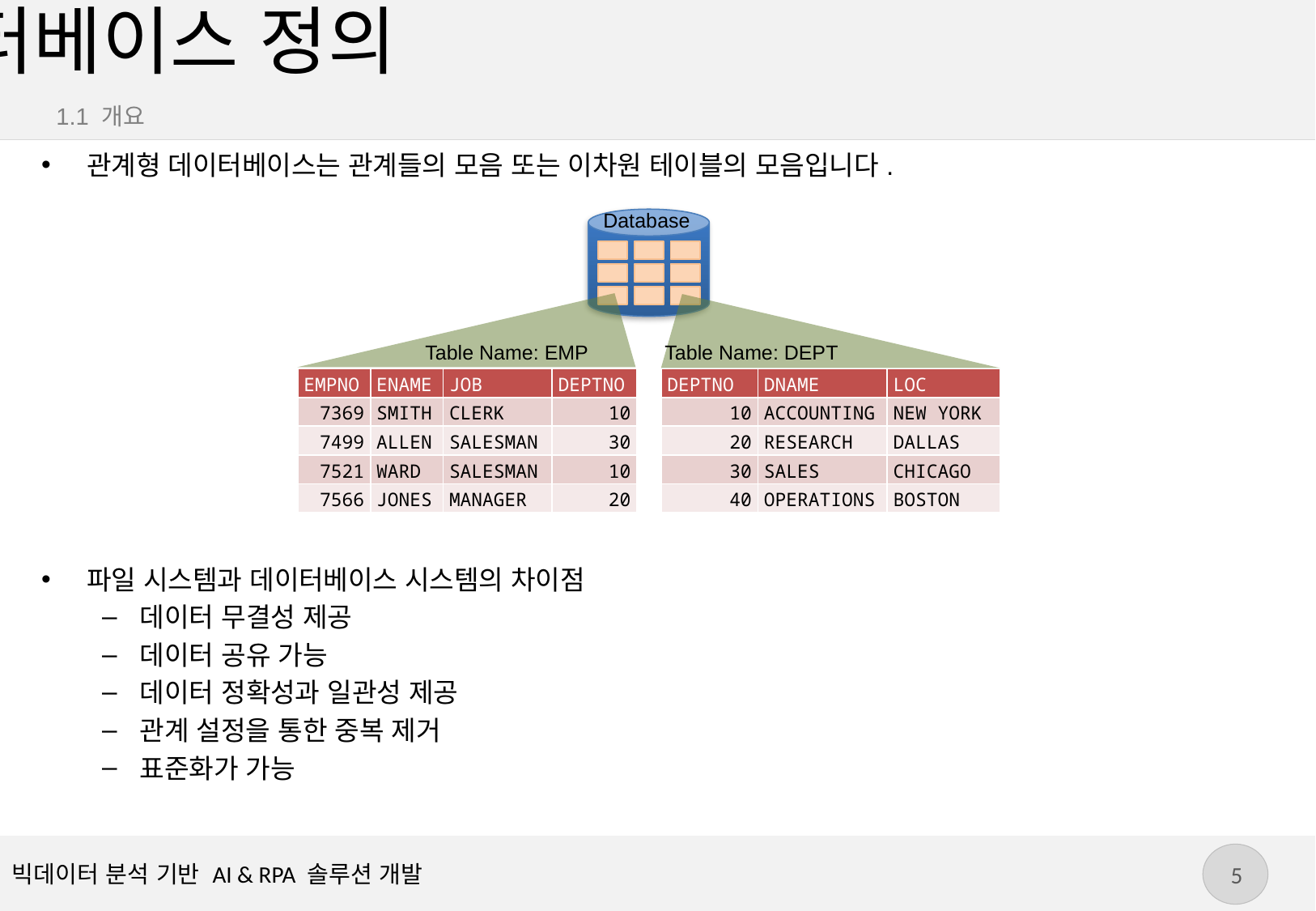

# 관계형 데이터베이스 정의
1.1 개요
관계형 데이터베이스는 관계들의 모음 또는 이차원 테이블의 모음입니다.

파일 시스템과 데이터베이스 시스템의 차이점
데이터 무결성 제공
데이터 공유 가능
데이터 정확성과 일관성 제공
관계 설정을 통한 중복 제거
표준화가 가능

Database

Table Name: EMP
Table Name: DEPT
| EMPNO | ENAME | JOB | DEPTNO |
| --- | --- | --- | --- |
| 7369 | SMITH | CLERK | 10 |
| 7499 | ALLEN | SALESMAN | 30 |
| 7521 | WARD | SALESMAN | 10 |
| 7566 | JONES | MANAGER | 20 |
| DEPTNO | DNAME | LOC |
| --- | --- | --- |
| 10 | ACCOUNTING | NEW YORK |
| 20 | RESEARCH | DALLAS |
| 30 | SALES | CHICAGO |
| 40 | OPERATIONS | BOSTON |